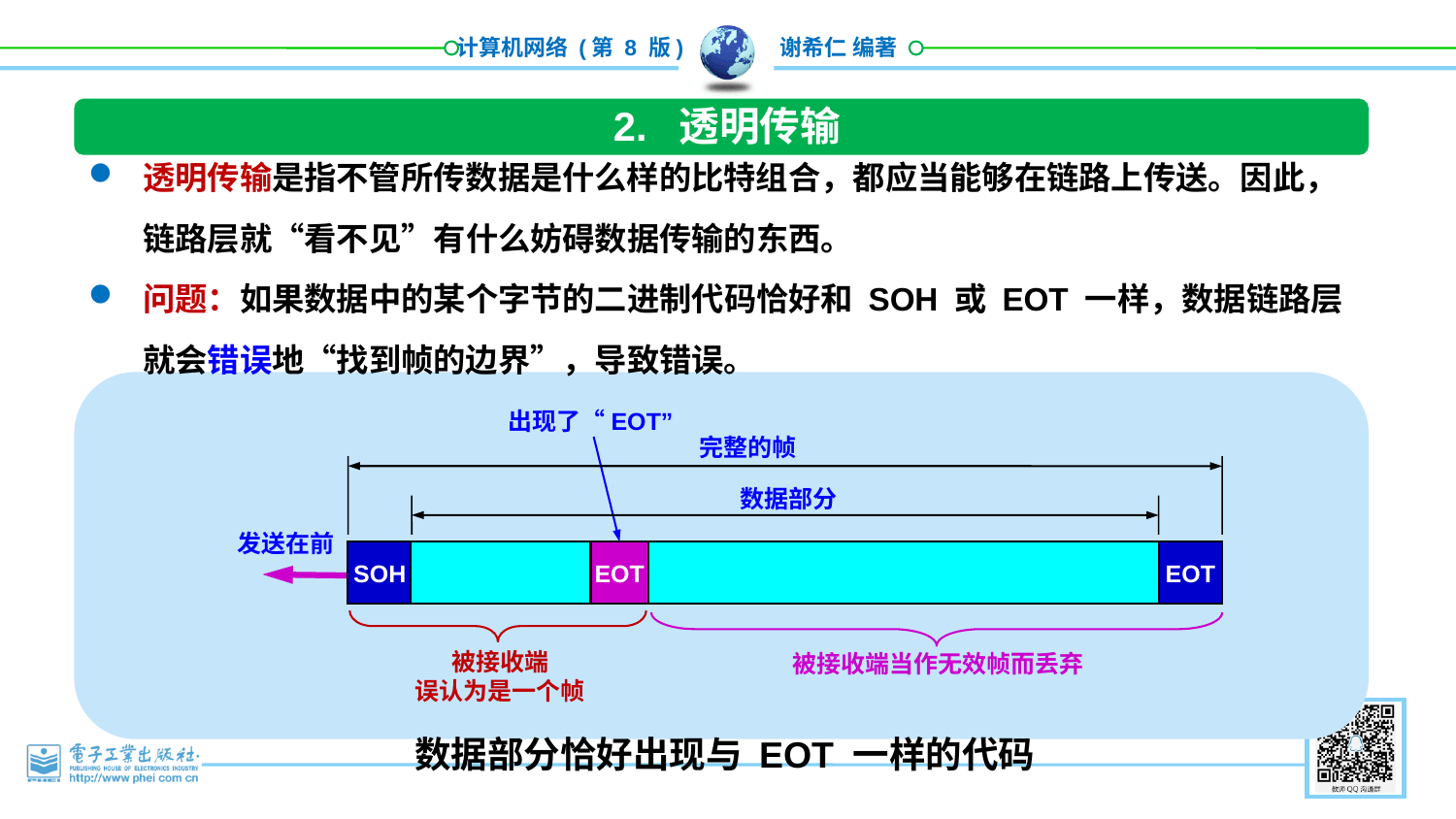

2.  透明传输

透明传输是指不管所传数据是什么样的比特组合，都应当能够在链路上传送。因此，链路层就“看不见”有什么妨碍数据传输的东西。
问题：如果数据中的某个字节的二进制代码恰好和 SOH 或 EOT 一样，数据链路层就会错误地“找到帧的边界”，导致错误。

出现了“EOT”
完整的帧

数据部分

发送在前
SOH

EOT
EOT
被接收端
误认为是一个帧
被接收端当作无效帧而丢弃
数据部分恰好出现与 EOT 一样的代码